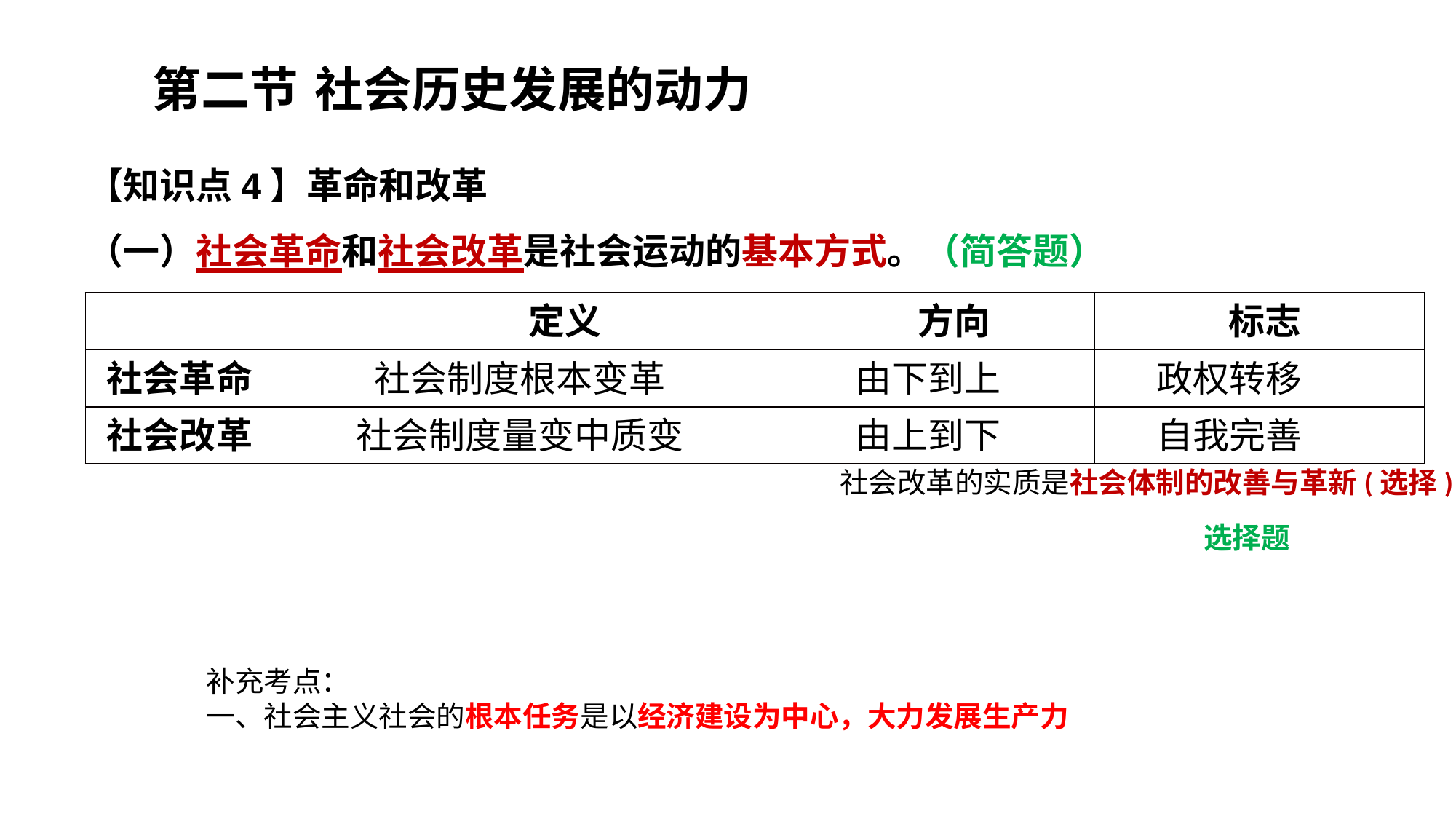

第二节	 社会历史发展的动力
【知识点4】革命和改革
（一）社会革命和社会改革是社会运动的基本方式。（简答题）
|  | 定义 | 方向 | 标志 |
| --- | --- | --- | --- |
| 社会革命 | 社会制度根本变革 | 由下到上 | 政权转移 |
| 社会改革 | 社会制度量变中质变 | 由上到下 | 自我完善 |
社会改革的实质是社会体制的改善与革新(选择)
选择题
补充考点：
一、社会主义社会的根本任务是以经济建设为中心，大力发展生产力